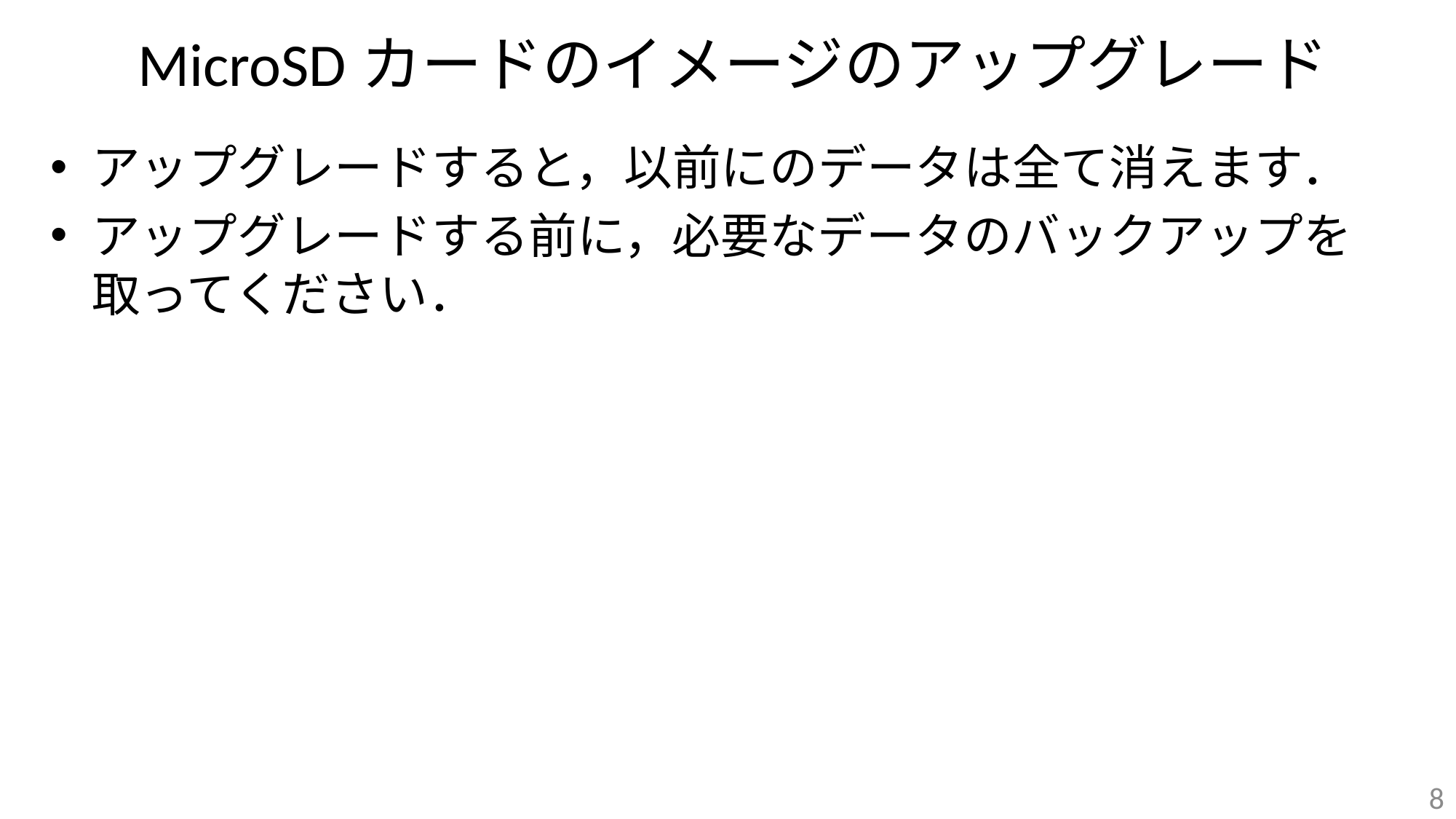

# MicroSDカードのイメージのアップグレード
アップグレードすると，以前にのデータは全て消えます．
アップグレードする前に，必要なデータのバックアップを取ってください．
8